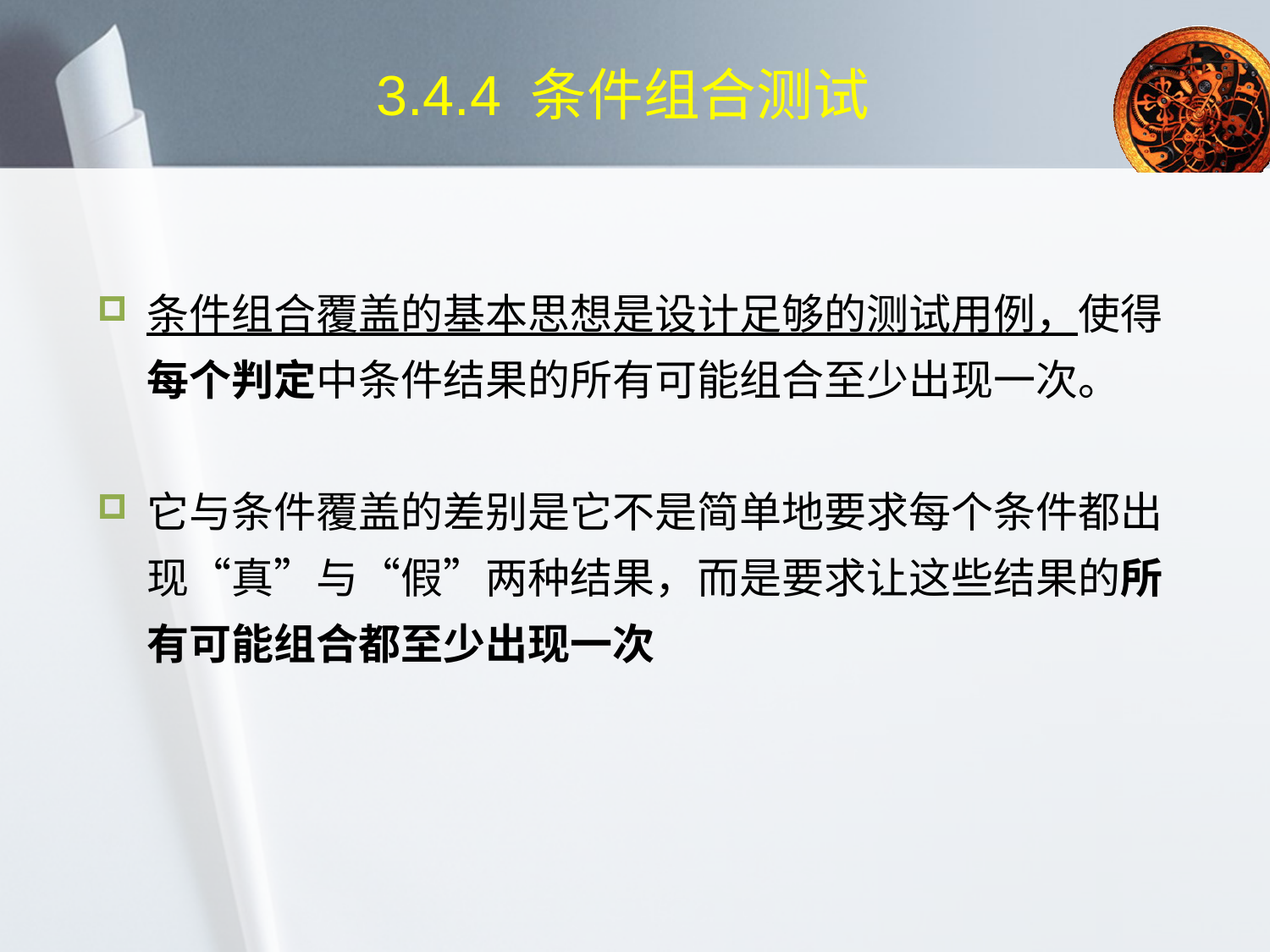

# 3.4.4 条件组合测试
条件组合覆盖的基本思想是设计足够的测试用例，使得每个判定中条件结果的所有可能组合至少出现一次。

它与条件覆盖的差别是它不是简单地要求每个条件都出现“真”与“假”两种结果，而是要求让这些结果的所有可能组合都至少出现一次